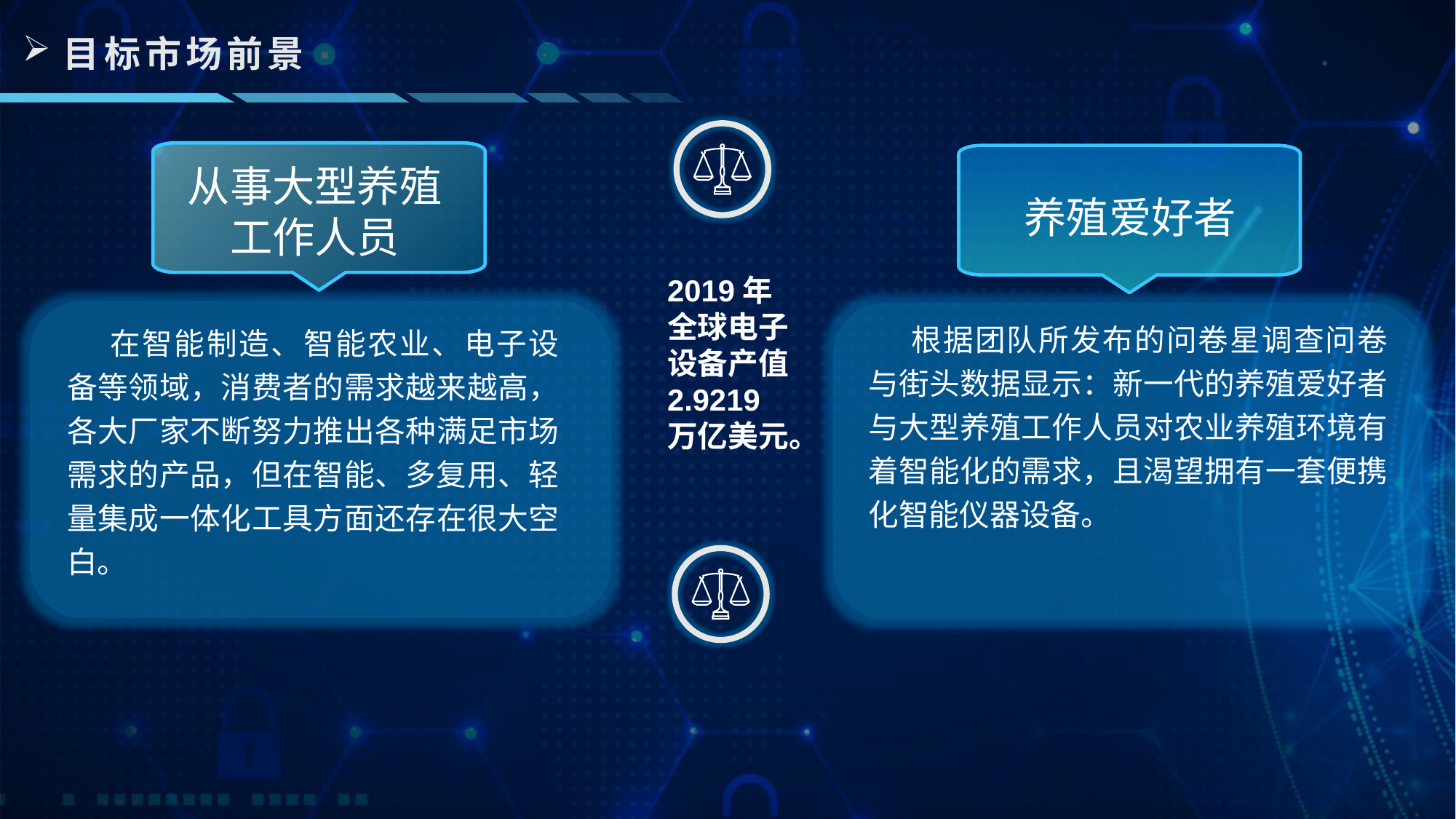

目标市场前景

从事大型养殖工作人员

养殖爱好者
2019年全球电子设备产值2.9219万亿美元。

根据团队所发布的问卷星调查问卷与街头数据显示：新一代的养殖爱好者与大型养殖工作人员对农业养殖环境有着智能化的需求，且渴望拥有一套便携化智能仪器设备。
在智能制造、智能农业、电子设备等领域，消费者的需求越来越高，各大厂家不断努力推出各种满足市场需求的产品，但在智能、多复用、轻量集成一体化工具方面还存在很大空白。